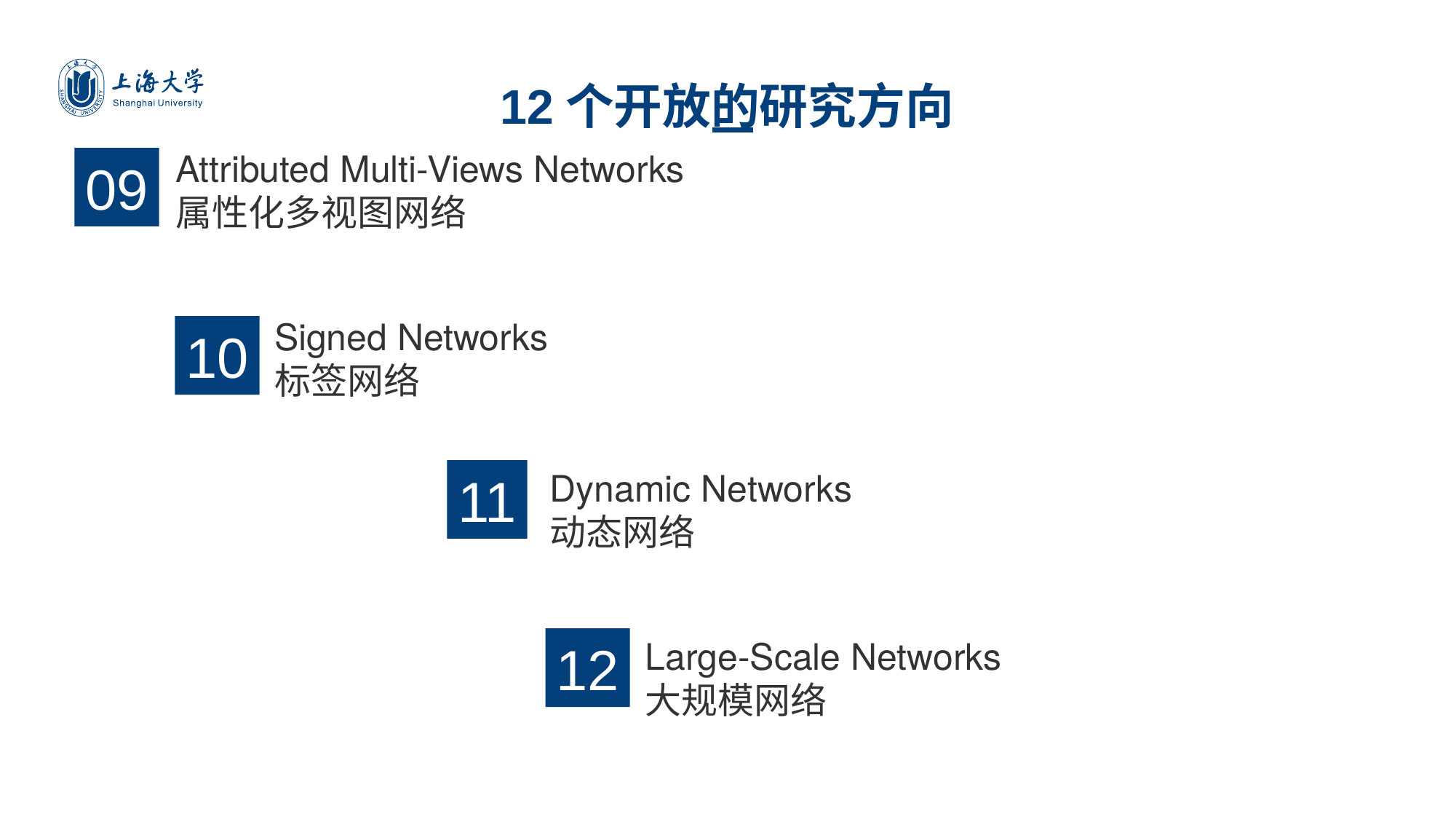

12个开放的研究方向

Attributed Multi-Views Networks
属性化多视图网络
09

请单击此处输入文字内容加以解释说明，调整文字大小或者文字内容加以解释说明，调整文字大小或者颜色等属性请单击此处输入文字内容加以解释说明。请单击此处输入文字内容加以解释说明，调整文字大小或者文字内容加以解释说明，调整文字大小或者颜色等属性请单击此处输入文字内容加以解释说明。
Signed Networks
标签网络
10

11
Dynamic Networks
动态网络

12
Large-Scale Networks
大规模网络